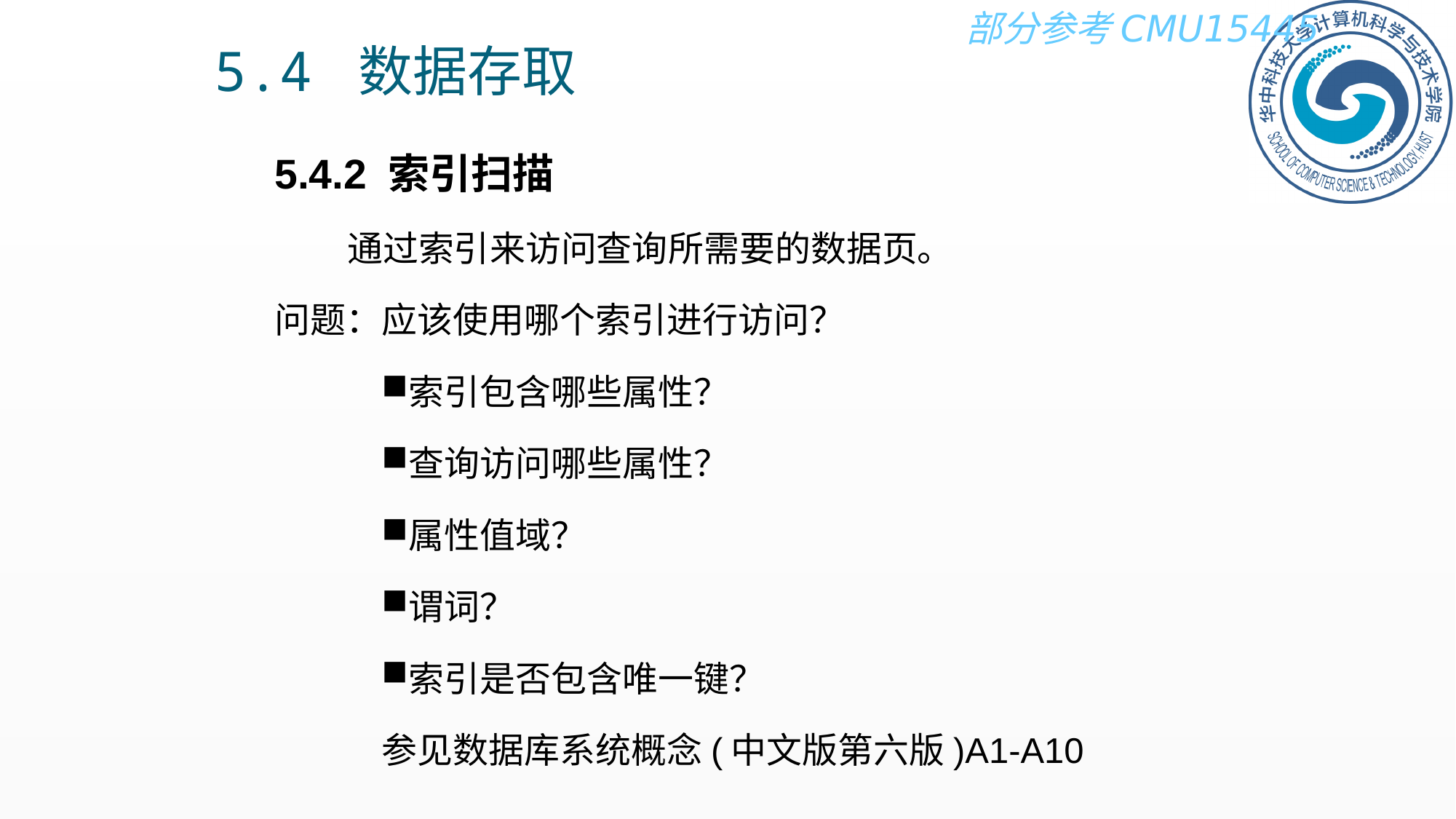

5.4 数据存取
5.4.2 索引扫描
        通过索引来访问查询所需要的数据页。
问题：应该使用哪个索引进行访问？
索引包含哪些属性？
查询访问哪些属性？
属性值域？
谓词？
索引是否包含唯一键？
参见数据库系统概念(中文版第六版)A1-A10

159